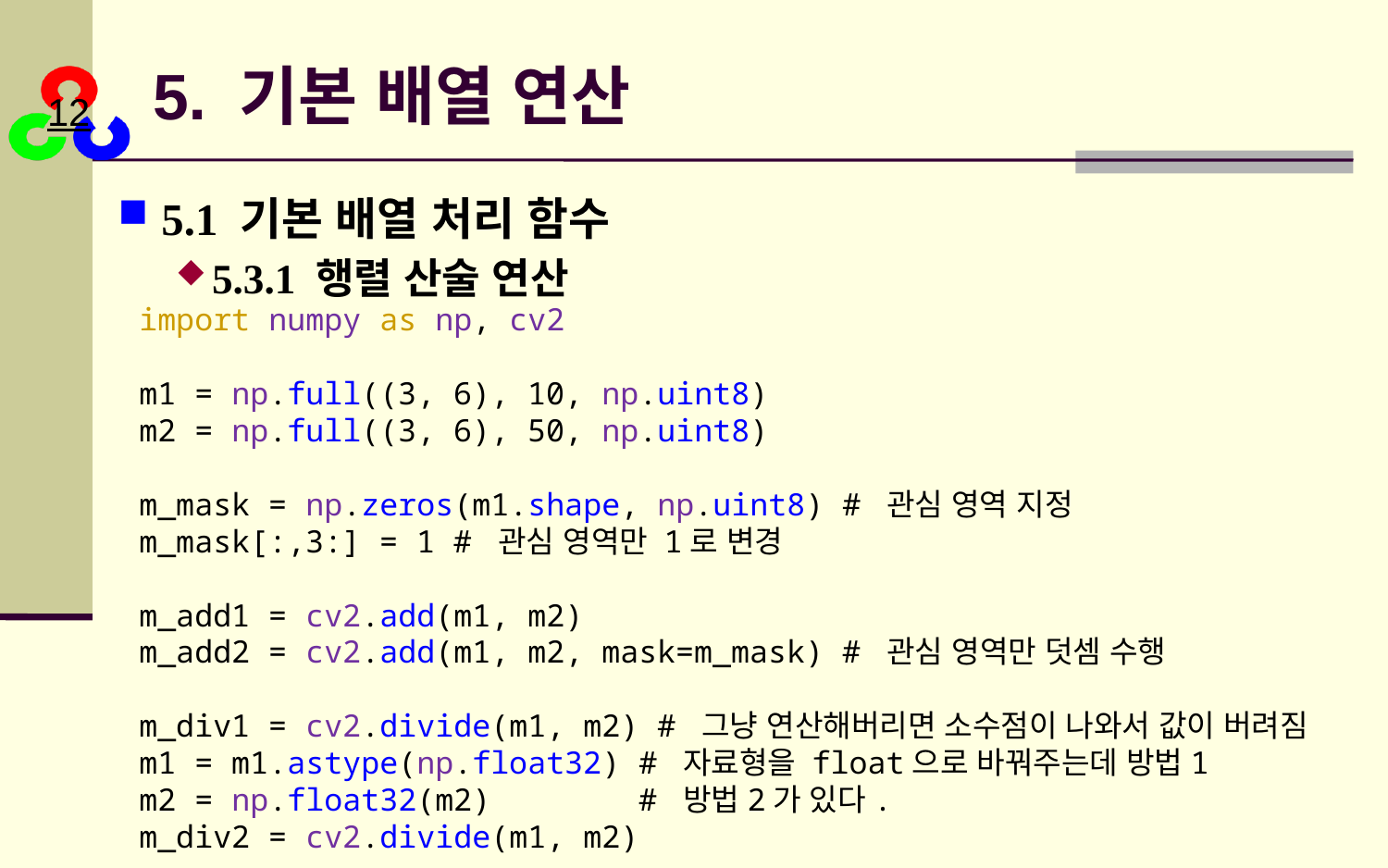

# 5. 기본 배열 연산
5.1 기본 배열 처리 함수
5.3.1 행렬 산술 연산
import numpy as np, cv2
m1 = np.full((3, 6), 10, np.uint8)
m2 = np.full((3, 6), 50, np.uint8)
m_mask = np.zeros(m1.shape, np.uint8) # 관심 영역 지정
m_mask[:,3:] = 1 # 관심 영역만 1로 변경
m_add1 = cv2.add(m1, m2)
m_add2 = cv2.add(m1, m2, mask=m_mask) # 관심 영역만 덧셈 수행
m_div1 = cv2.divide(m1, m2) # 그냥 연산해버리면 소수점이 나와서 값이 버려짐
m1 = m1.astype(np.float32) # 자료형을 float으로 바꿔주는데 방법1
m2 = np.float32(m2)        # 방법2가 있다.
m_div2 = cv2.divide(m1, m2)